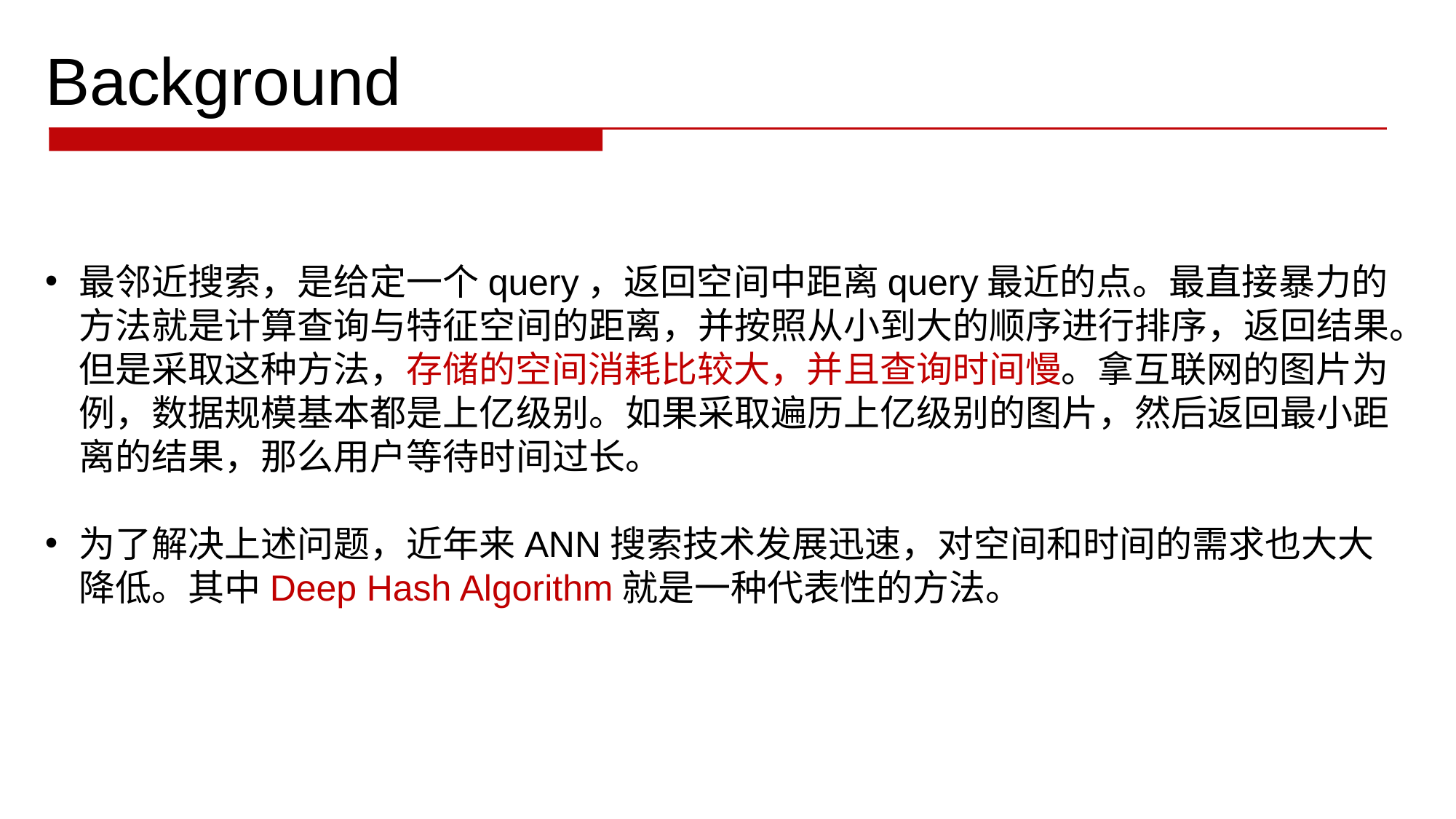

# Background

最邻近搜索，是给定一个query，返回空间中距离query最近的点。最直接暴力的方法就是计算查询与特征空间的距离，并按照从小到大的顺序进行排序，返回结果。但是采取这种方法，存储的空间消耗比较大，并且查询时间慢。拿互联网的图片为例，数据规模基本都是上亿级别。如果采取遍历上亿级别的图片，然后返回最小距离的结果，那么用户等待时间过长。

为了解决上述问题，近年来ANN搜索技术发展迅速，对空间和时间的需求也大大降低。其中Deep Hash Algorithm就是一种代表性的方法。